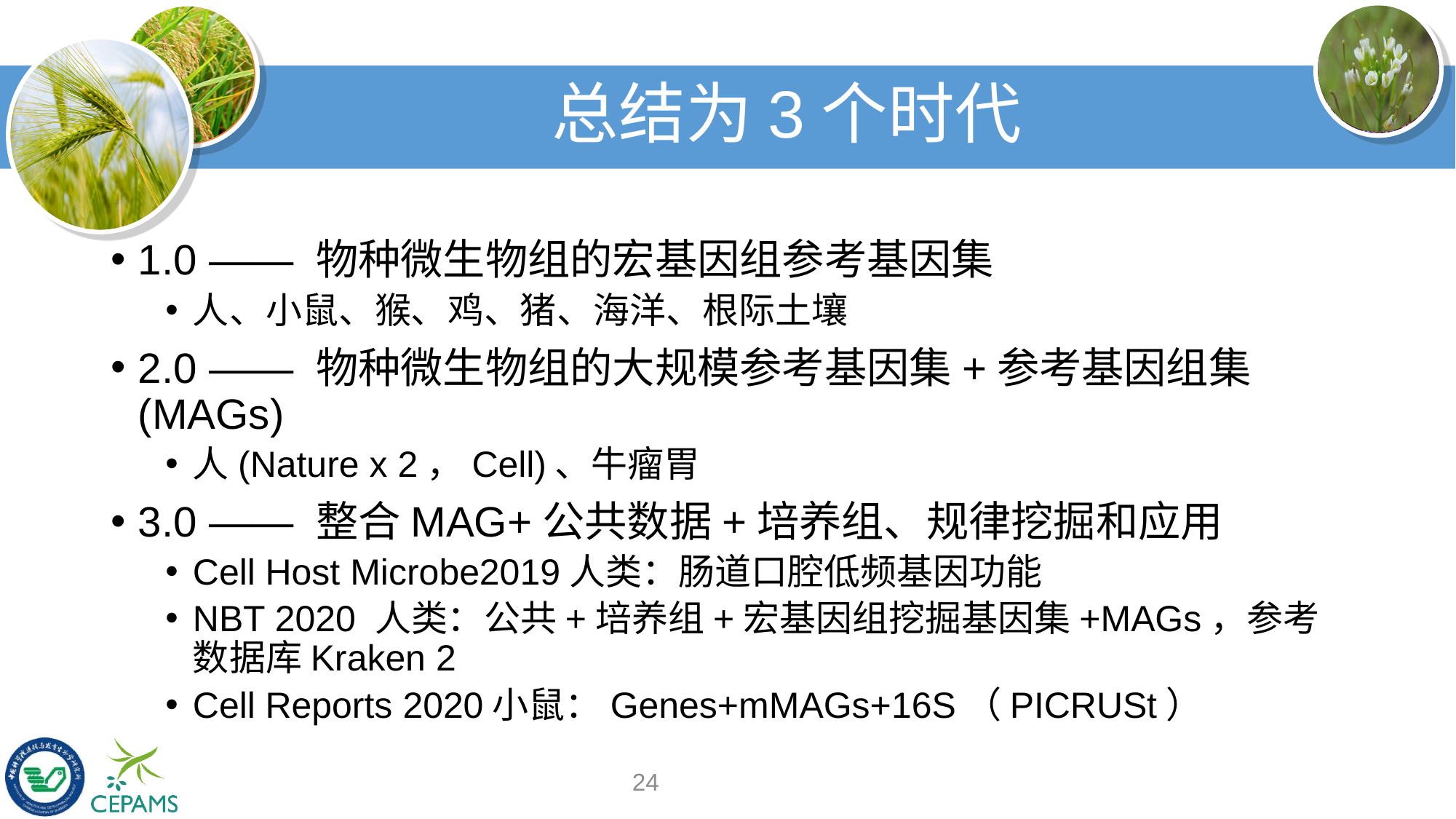

# 总结为3个时代
1.0 —— 物种微生物组的宏基因组参考基因集
人、小鼠、猴、鸡、猪、海洋、根际土壤
2.0 —— 物种微生物组的大规模参考基因集+参考基因组集(MAGs)
人(Nature x 2，Cell)、牛瘤胃
3.0 —— 整合MAG+公共数据+培养组、规律挖掘和应用
Cell Host Microbe2019人类：肠道口腔低频基因功能
NBT 2020 人类：公共+培养组+宏基因组挖掘基因集+MAGs，参考数据库Kraken 2
Cell Reports 2020小鼠：Genes+mMAGs+16S（PICRUSt）
24